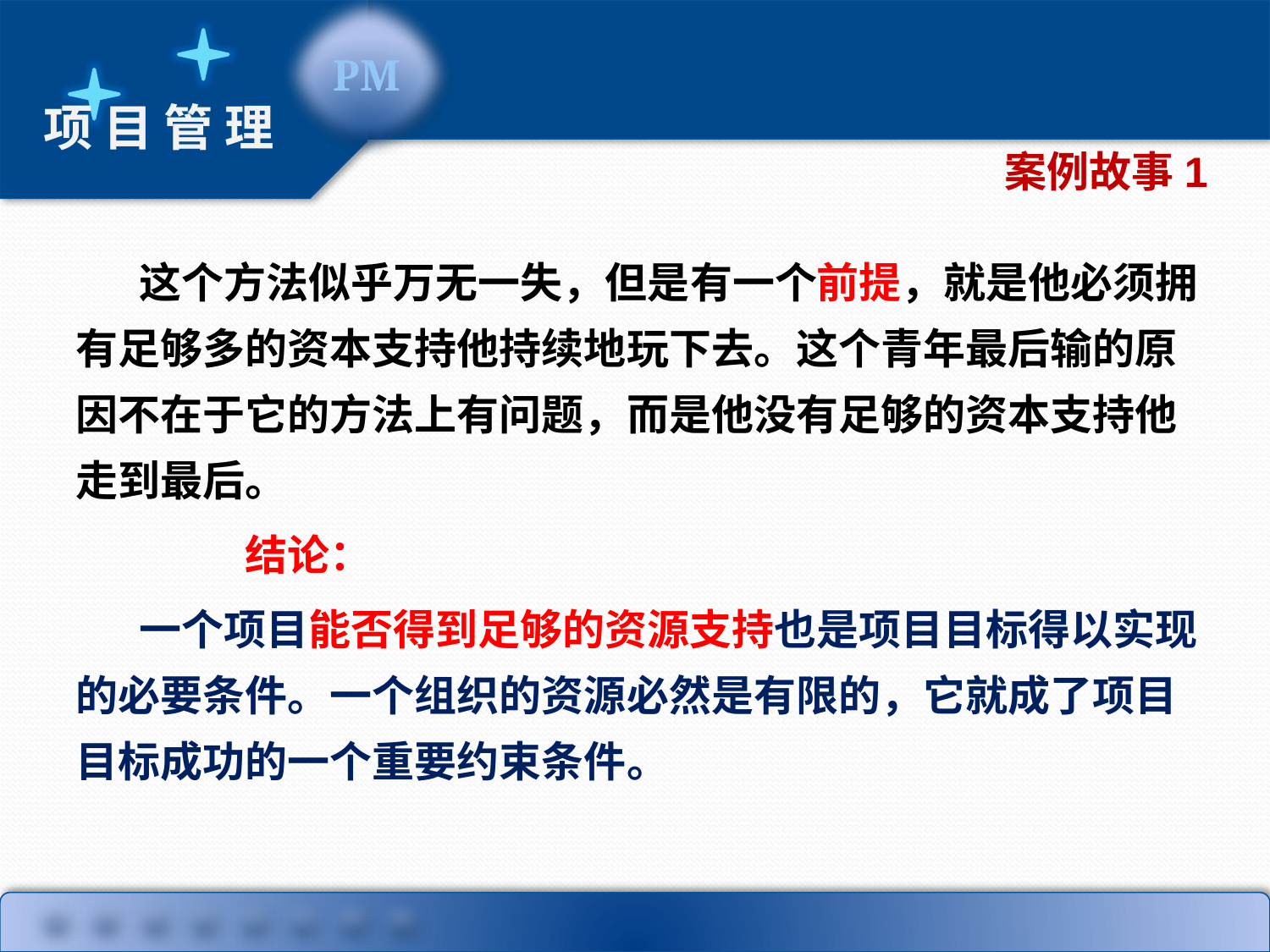

案例故事1
这个方法似乎万无一失，但是有一个前提，就是他必须拥有足够多的资本支持他持续地玩下去。这个青年最后输的原因不在于它的方法上有问题，而是他没有足够的资本支持他走到最后。
          结论：
一个项目能否得到足够的资源支持也是项目目标得以实现的必要条件。一个组织的资源必然是有限的，它就成了项目目标成功的一个重要约束条件。